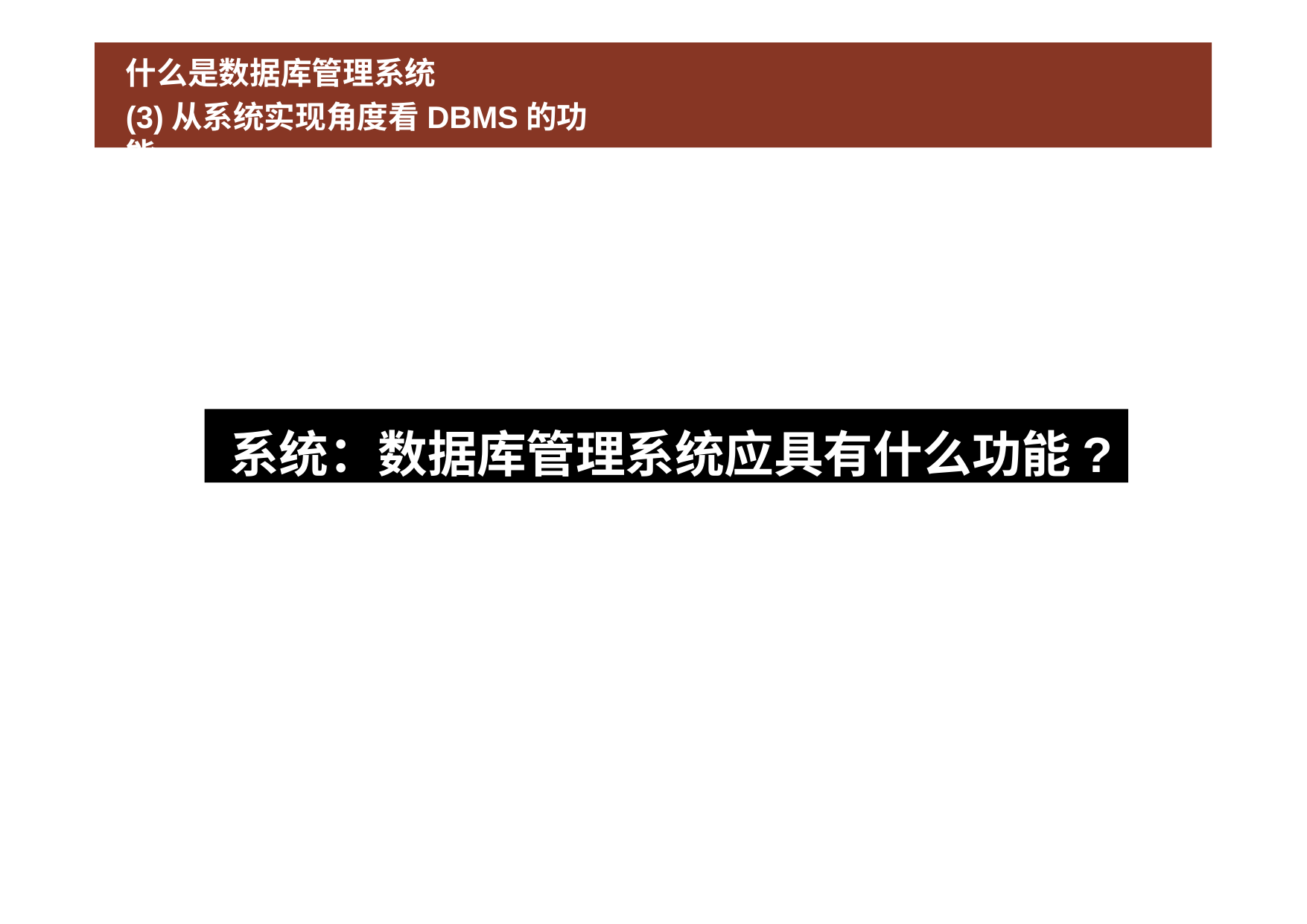

# 什么是数据库管理系统
(3)从系统实现角度看DBMS的功能
系统：数据库管理系统应具有什么功能?